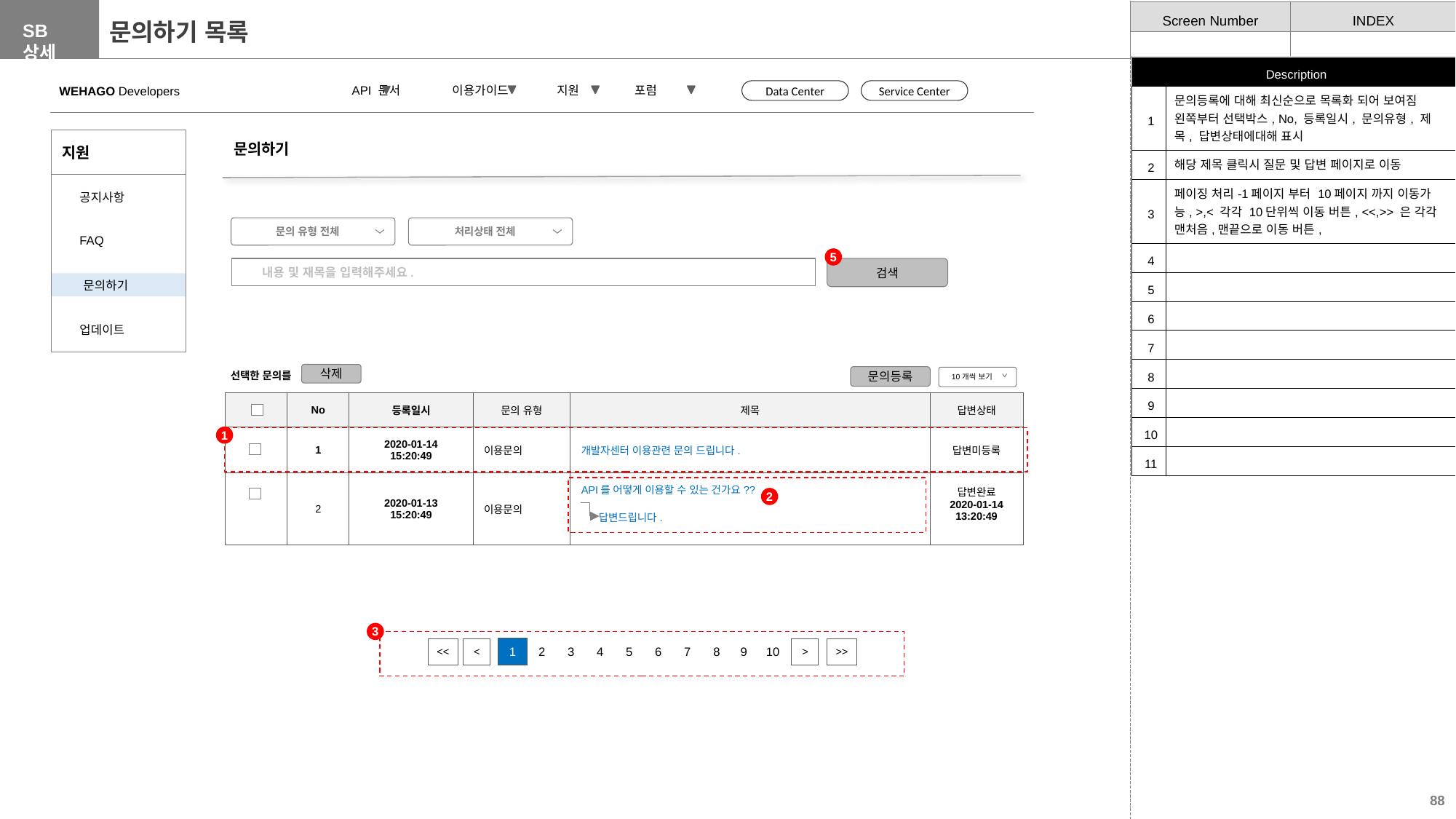

# 문의하기 목록
| Description |  |
| --- | --- |
| 1 | 문의등록에 대해 최신순으로 목록화 되어 보여짐 왼쪽부터 선택박스, No, 등록일시, 문의유형, 제목, 답변상태에대해 표시 |
| 2 | 해당 제목 클릭시 질문 및 답변 페이지로 이동 |
| 3 | 페이징 처리-1페이지 부터 10페이지 까지 이동가능, >,< 각각 10단위씩 이동 버튼, <<,>> 은 각각 맨처음,맨끝으로 이동 버튼, |
| 4 |  |
| 5 |  |
| 6 |  |
| 7 |  |
| 8 |  |
| 9 |  |
| 10 |  |
| 11 |  |
   API 문서               이용가이드              지원                포럼
WEHAGO Developers
Data Center
Service Center

| 지원 |
| --- |
| 공지사항 |
| FAQ |
| 문의하기 |
| 업데이트 |
문의하기
문의 유형 전체

처리상태 전체

5
검색
          내용 및 재목을 입력해주세요.

선택한 문의를
삭제
문의등록
10개씩 보기

|  | No | 등록일시 | 문의 유형 | 제목 | 답변상태 |
| --- | --- | --- | --- | --- | --- |
|  | 1 | 2020-01-14 15:20:49 | 이용문의 | 개발자센터 이용관련 문의 드립니다. | 답변미등록 |
|  | 2 | 2020-01-13 15:20:49 | 이용문의 | API를 어떻게 이용할 수 있는 건가요?? 답변드립니다. | 답변완료 2020-01-14 13:20:49 |

1

2

3

| 1 | 2 | 3 | 4 | 5 | 6 | 7 | 8 | 9 | 10 |
| --- | --- | --- | --- | --- | --- | --- | --- | --- | --- |
| << |
| --- |
| < |
| --- |
| > |
| --- |
| >> |
| --- |